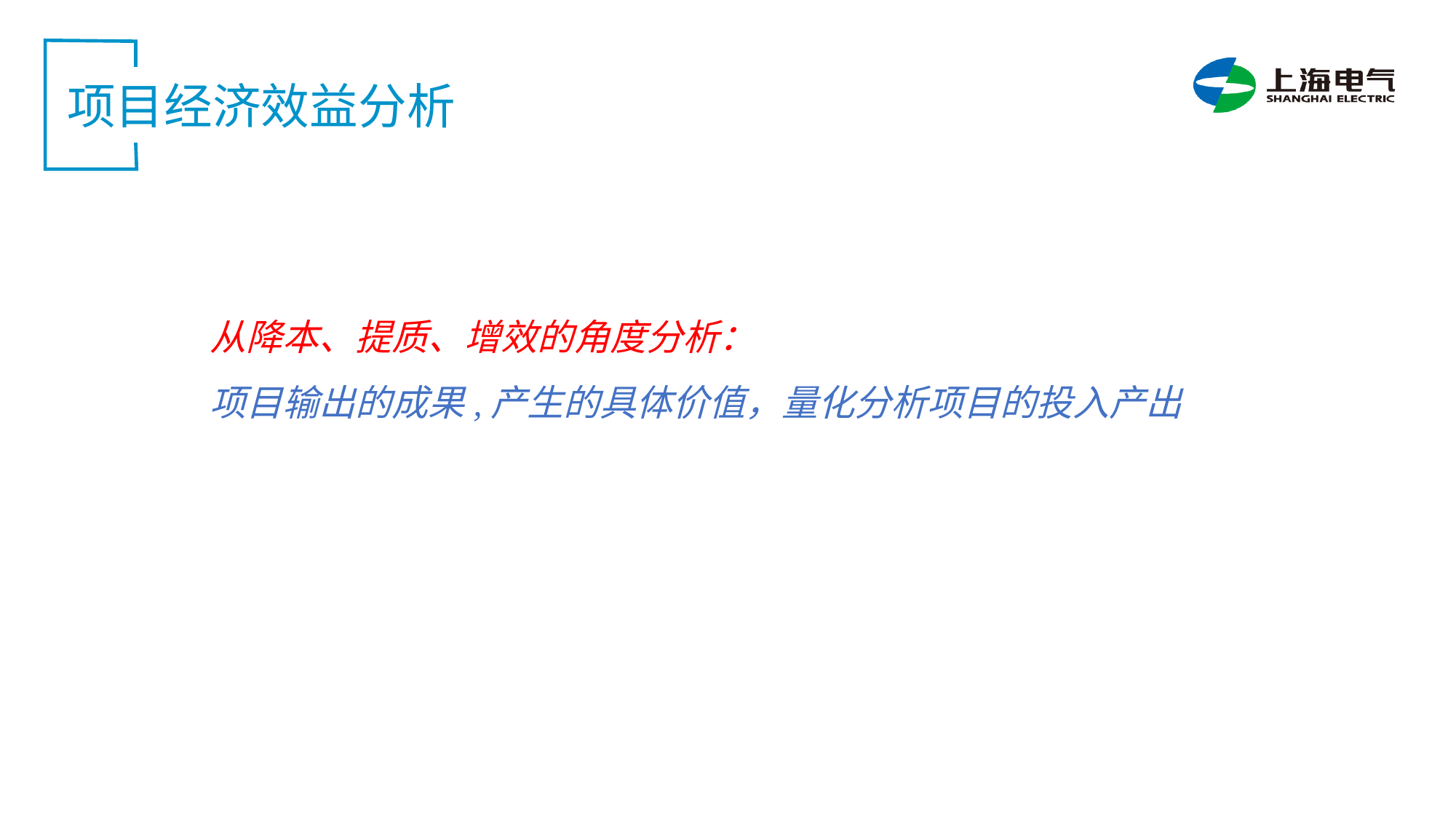

项目经济效益分析
从降本、提质、增效的角度分析：
项目输出的成果,产生的具体价值，量化分析项目的投入产出